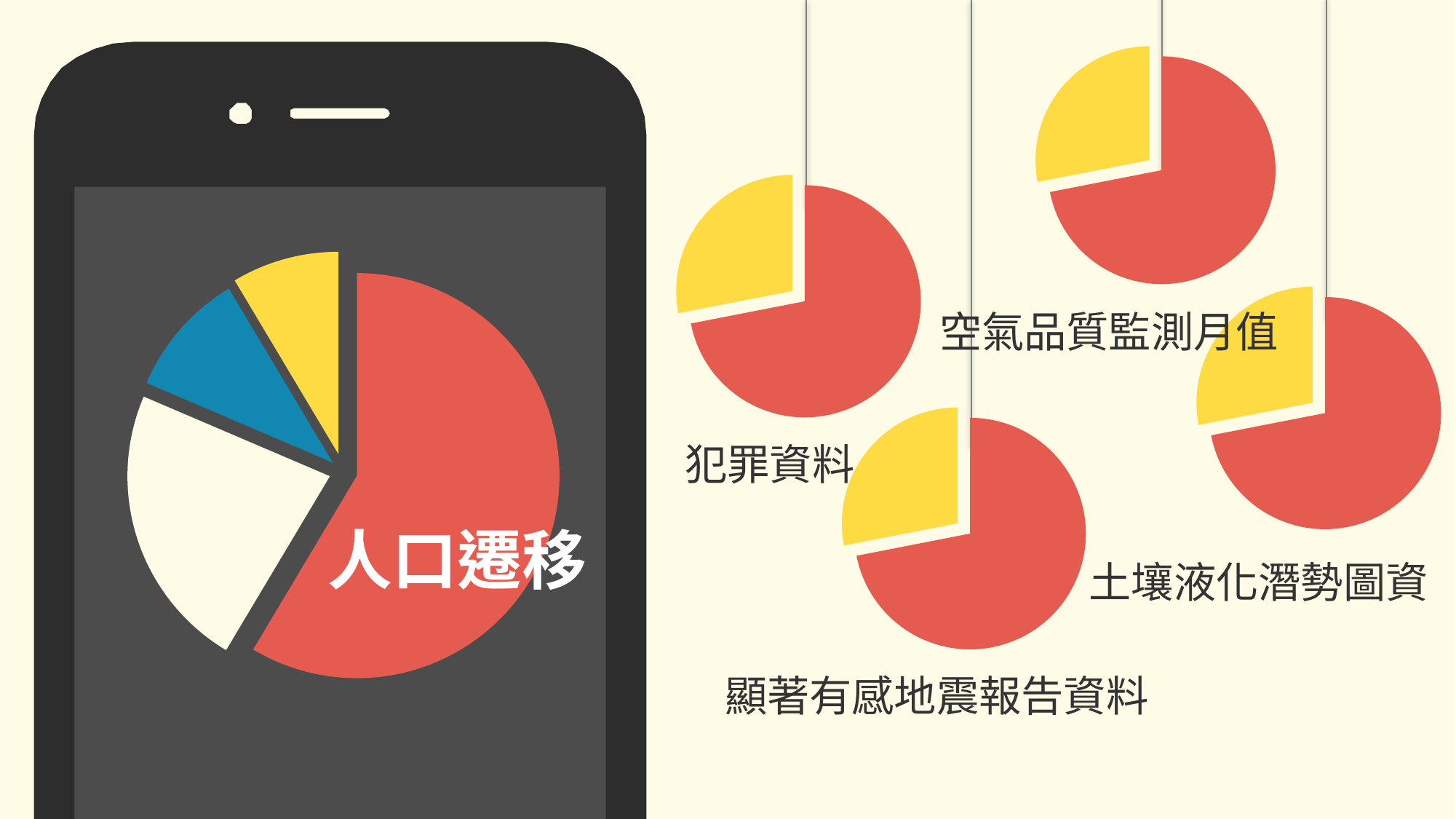

### Chart

| Category | 销售 |
|---|---|
| 第一季度 | 8.200000000000001 |
| 第二季度 | 3.2 |

### Chart

| Category | 销售 |
|---|---|
| 第一季度 | 8.200000000000001 |
| 第二季度 | 3.2 |

### Chart

| Category | 销售 |
|---|---|
| 第一季度 | 8.200000000000001 |
| 第二季度 | 3.2 |
| 第三季度 | 1.4 |
| 第四季度 | 1.2 |

### Chart

| Category | 销售 |
|---|---|
| 第一季度 | 8.200000000000001 |
| 第二季度 | 3.2 |
空氣品質監測月值

### Chart

| Category | 销售 |
|---|---|
| 第一季度 | 8.200000000000001 |
| 第二季度 | 3.2 |
犯罪資料
人口遷移
土壤液化潛勢圖資
顯著有感地震報告資料